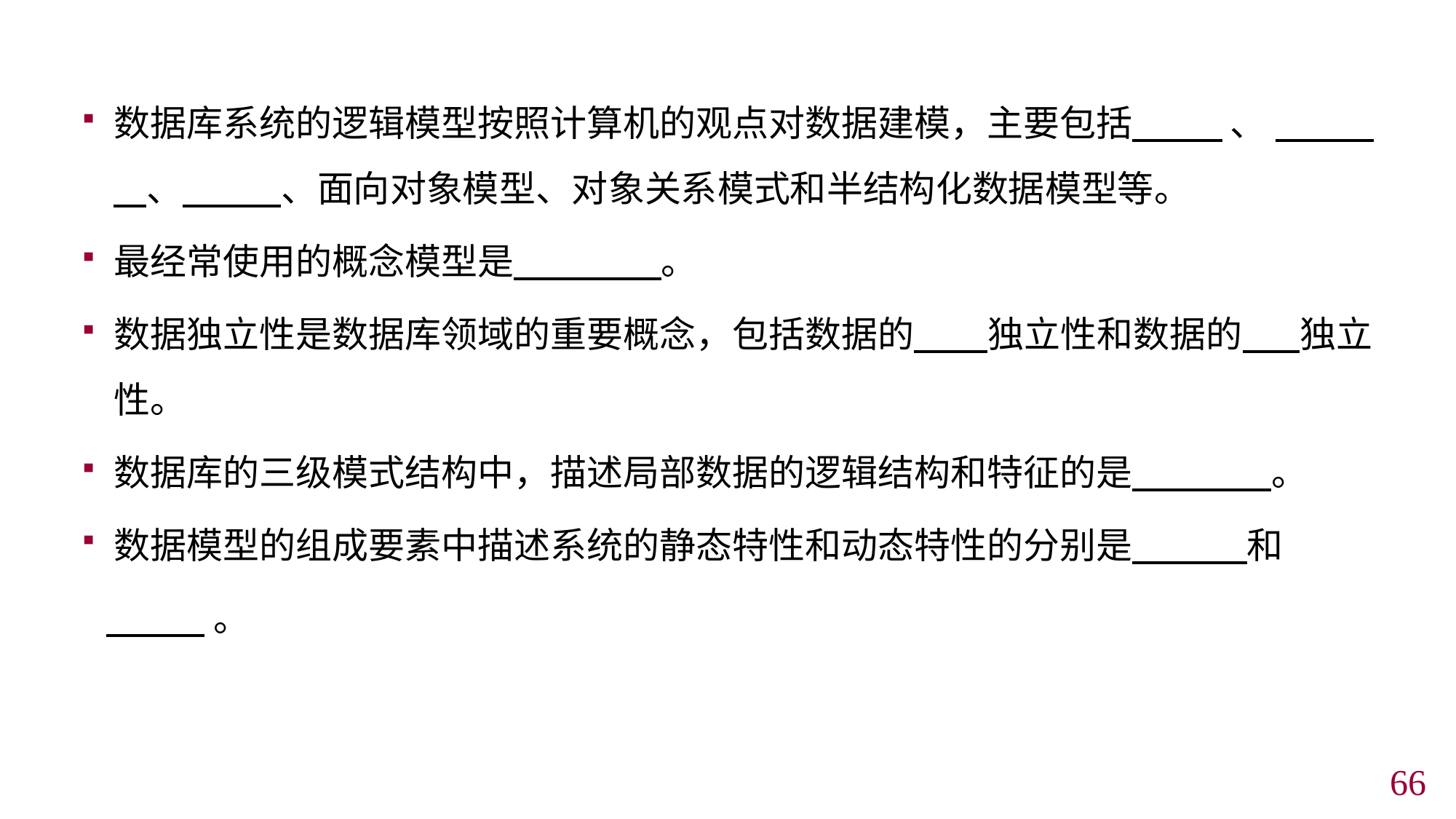

数据库系统的逻辑模型按照计算机的观点对数据建模，主要包括            、                  、            、面向对象模型、对象关系模式和半结构化数据模型等。
最经常使用的概念模型是                  。
数据独立性是数据库领域的重要概念，包括数据的         独立性和数据的       独立性。
数据库的三级模式结构中，描述局部数据的逻辑结构和特征的是                 。
数据模型的组成要素中描述系统的静态特性和动态特性的分别是              和
               。
66